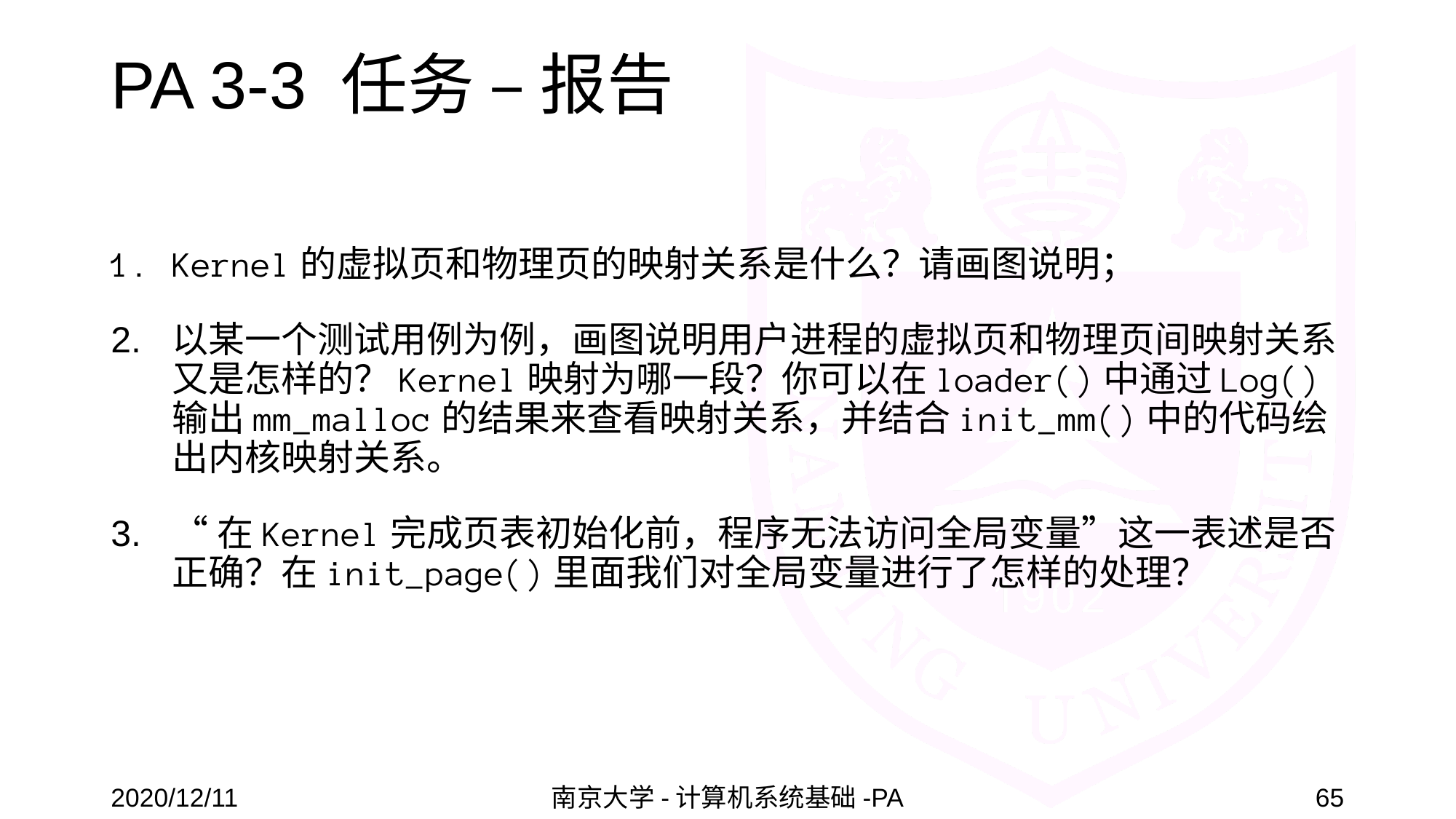

# PA 3-3 任务 – 报告
Kernel的虚拟页和物理页的映射关系是什么？请画图说明；
以某一个测试用例为例，画图说明用户进程的虚拟页和物理页间映射关系又是怎样的？Kernel映射为哪一段？你可以在loader()中通过Log()输出mm_malloc的结果来查看映射关系，并结合init_mm()中的代码绘出内核映射关系。
“在Kernel完成页表初始化前，程序无法访问全局变量”这一表述是否正确？在init_page()里面我们对全局变量进行了怎样的处理？
2020/12/11
南京大学-计算机系统基础-PA
65